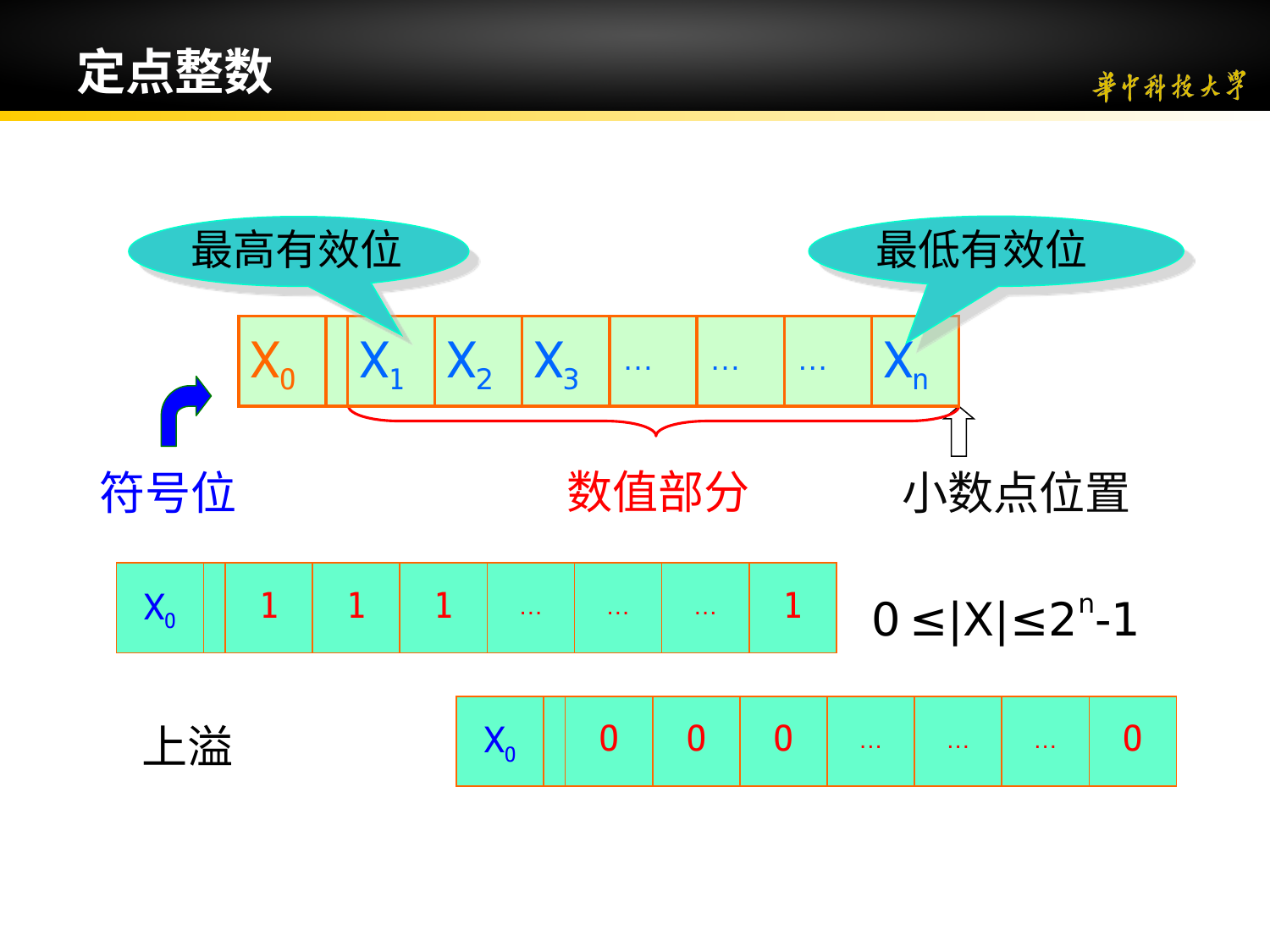

定点整数
最低有效位
最高有效位
X0

X1
X2
X3
…
…
…
Xn

符号位

数值部分

小数点位置
X0

1
1
1
…
…
…
1
0 ≤|X|≤2n-1
X0

0
0
0
…
…
…
0
上溢